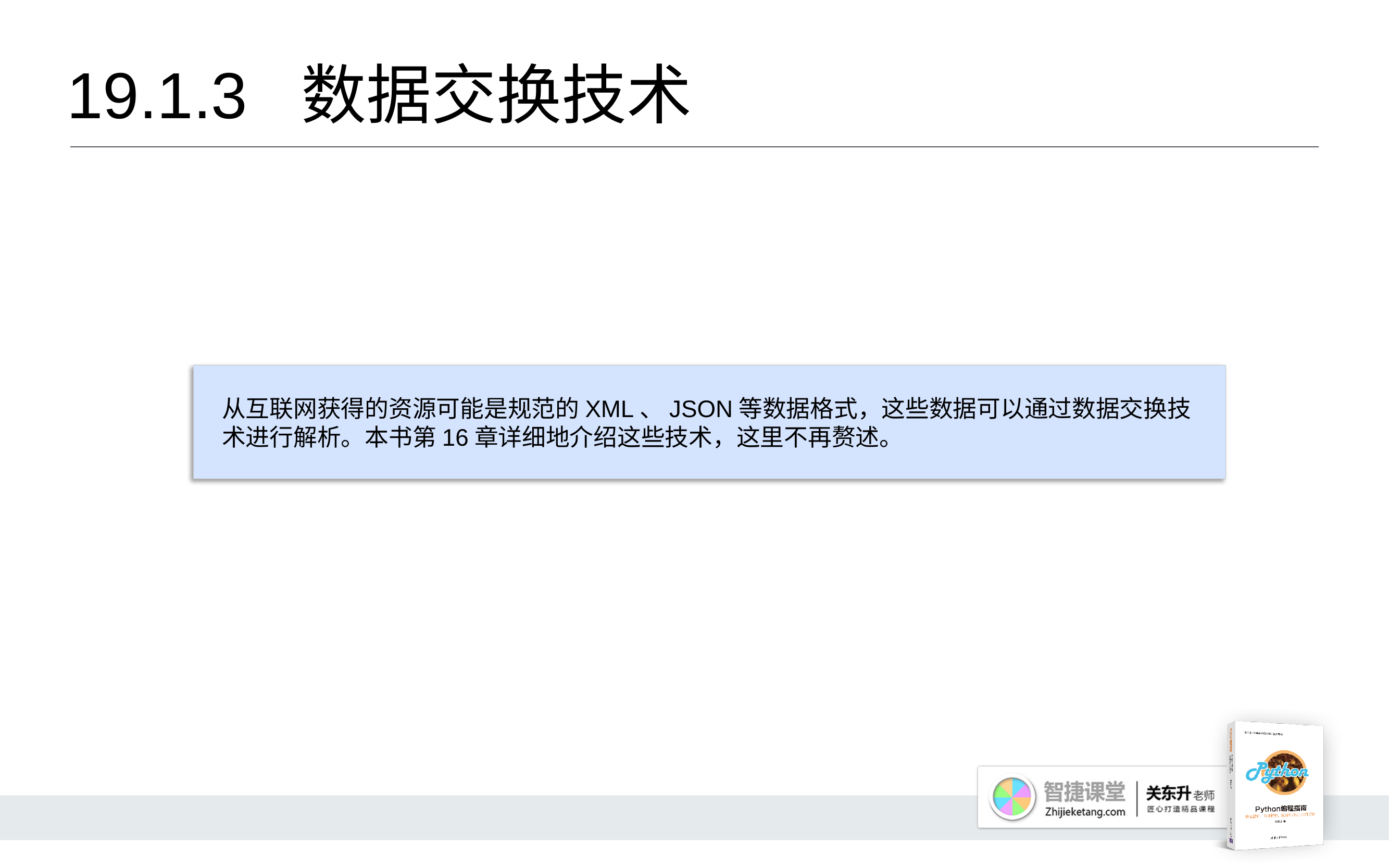

# 19.1.3 	数据交换技术
从互联网获得的资源可能是规范的XML、JSON等数据格式，这些数据可以通过数据交换技术进行解析。本书第16章详细地介绍这些技术，这里不再赘述。